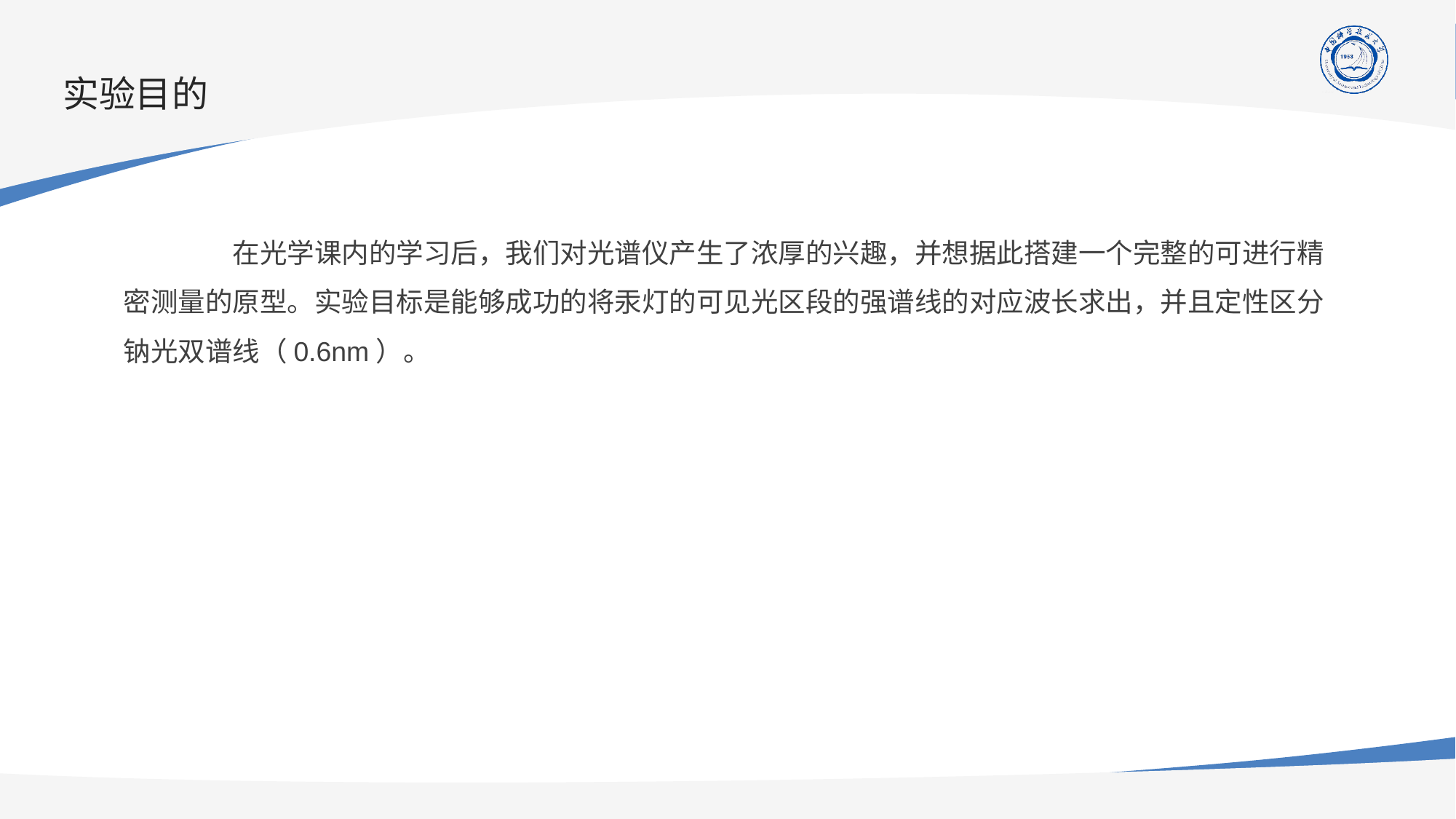

# 实验目的
	在光学课内的学习后，我们对光谱仪产生了浓厚的兴趣，并想据此搭建一个完整的可进行精密测量的原型。实验目标是能够成功的将汞灯的可见光区段的强谱线的对应波长求出，并且定性区分钠光双谱线（0.6nm）。